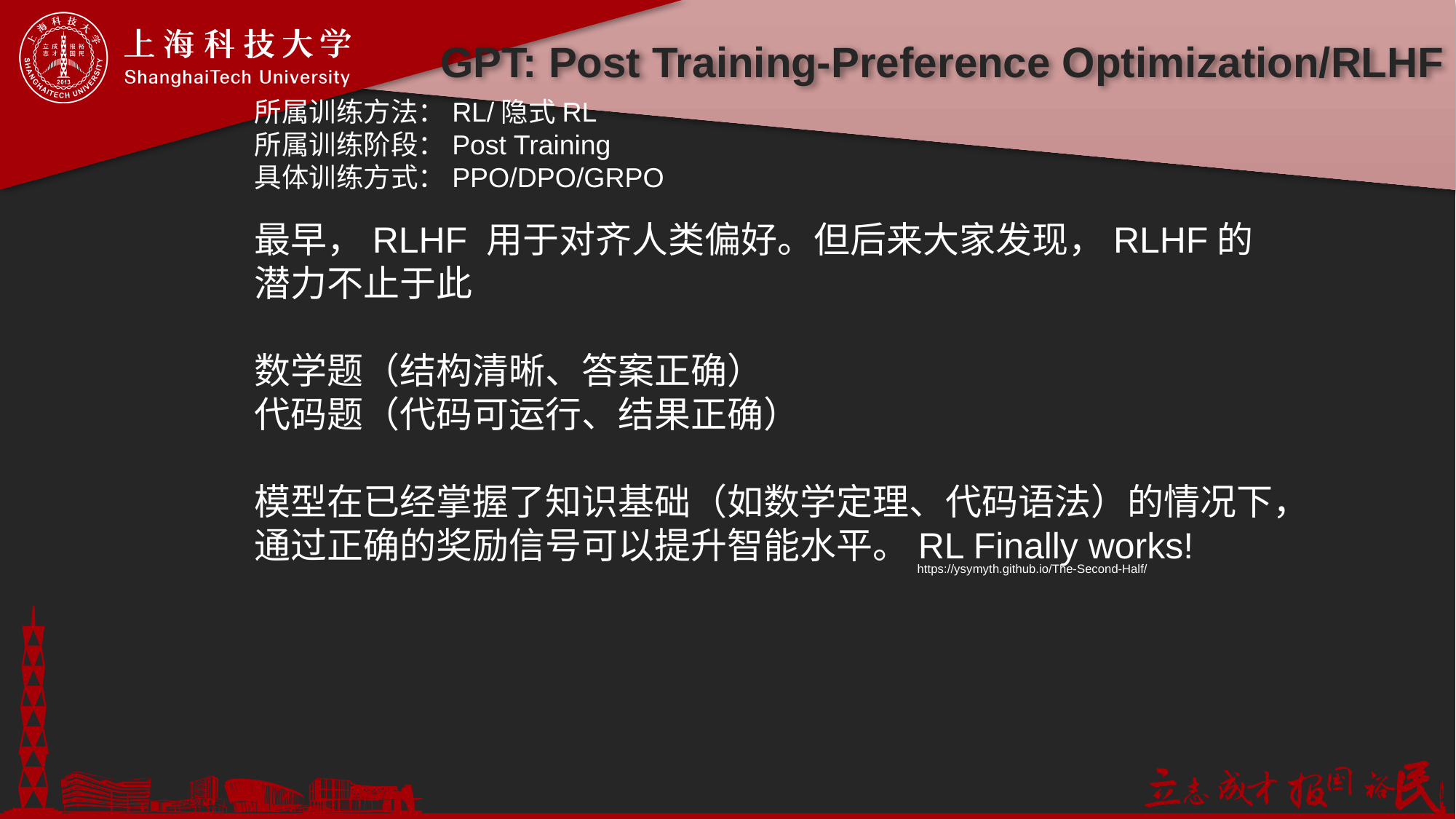

# GPT: Post Training-Preference Optimization/RLHF
所属训练方法：RL/隐式RL
所属训练阶段：Post Training
具体训练方式：PPO/DPO/GRPO

最早，RLHF 用于对齐人类偏好。但后来大家发现，RLHF的潜力不止于此

数学题（结构清晰、答案正确）
代码题（代码可运行、结果正确）

模型在已经掌握了知识基础（如数学定理、代码语法）的情况下，通过正确的奖励信号可以提升智能水平。RL Finally works!

https://ysymyth.github.io/The-Second-Half/